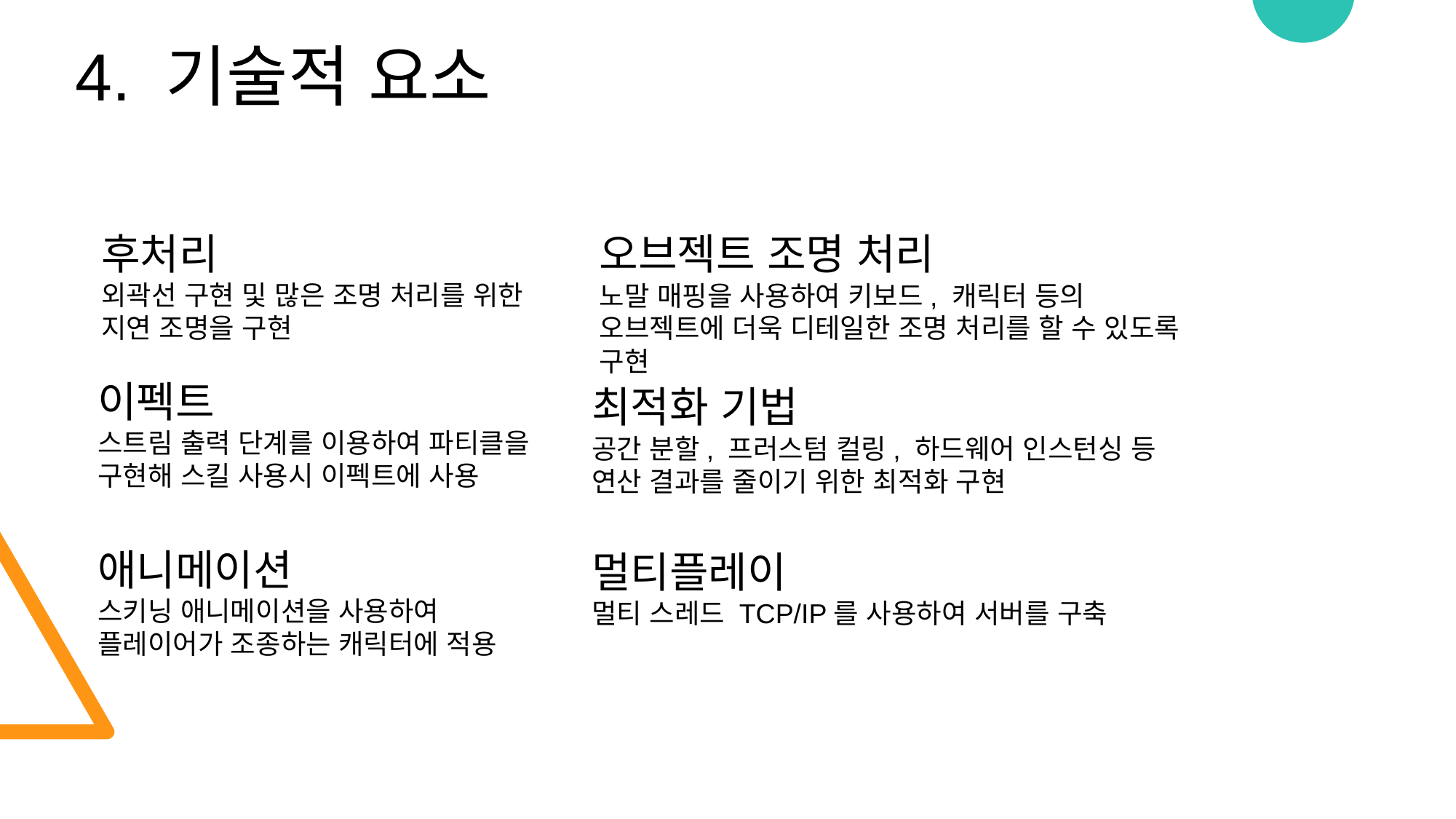

4. 기술적 요소
후처리
외곽선 구현 및 많은 조명 처리를 위한 지연 조명을 구현
오브젝트 조명 처리
노말 매핑을 사용하여 키보드, 캐릭터 등의 오브젝트에 더욱 디테일한 조명 처리를 할 수 있도록 구현
이펙트
스트림 출력 단계를 이용하여 파티클을 구현해 스킬 사용시 이펙트에 사용
최적화 기법
공간 분할, 프러스텀 컬링, 하드웨어 인스턴싱 등 연산 결과를 줄이기 위한 최적화 구현

애니메이션
스키닝 애니메이션을 사용하여 플레이어가 조종하는 캐릭터에 적용

멀티플레이
멀티 스레드 TCP/IP를 사용하여 서버를 구축